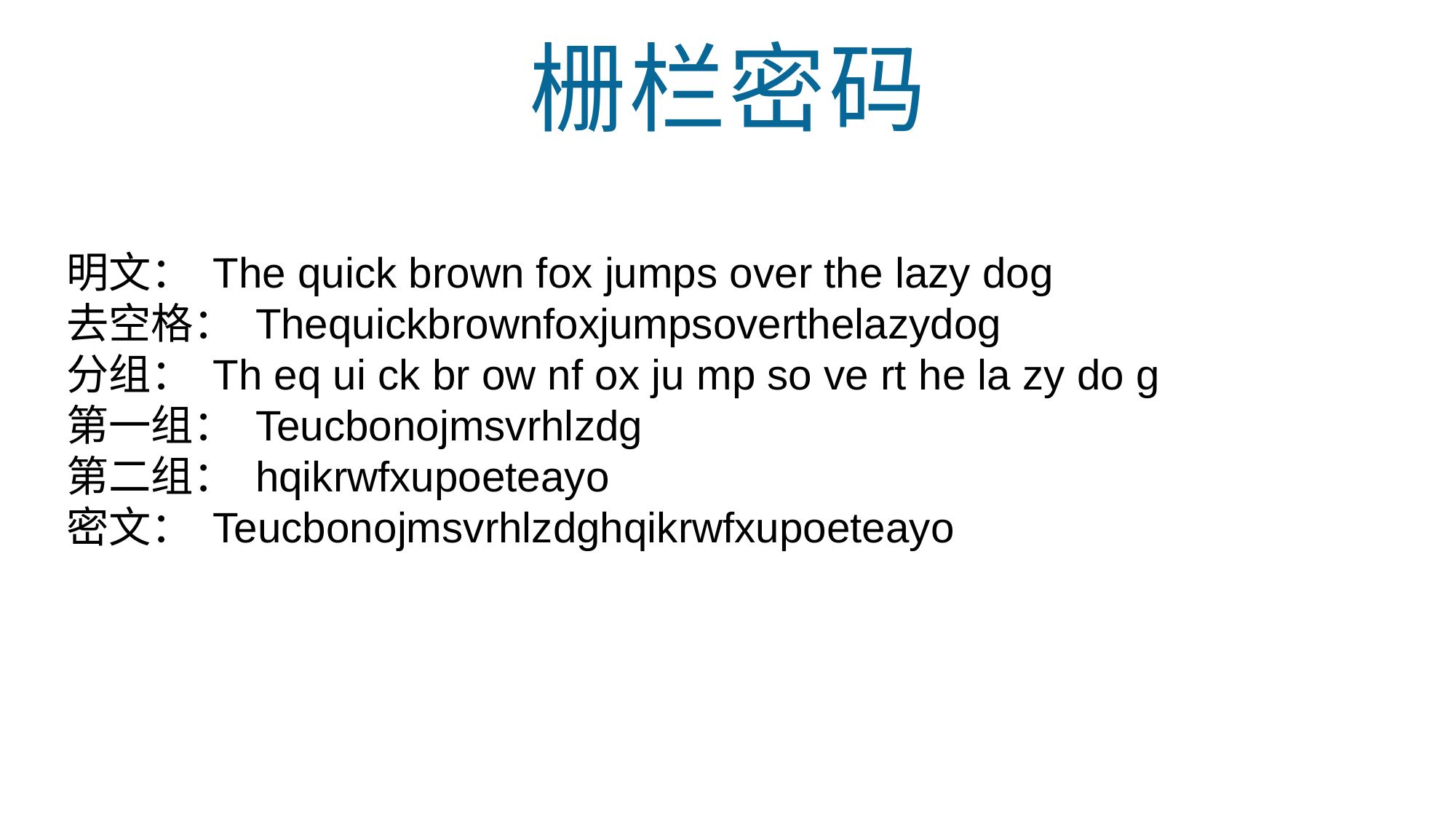

栅栏密码
明文： The quick brown fox jumps over the lazy dog
去空格： Thequickbrownfoxjumpsoverthelazydog
分组： Th eq ui ck br ow nf ox ju mp so ve rt he la zy do g
第一组： Teucbonojmsvrhlzdg
第二组： hqikrwfxupoeteayo
密文： Teucbonojmsvrhlzdghqikrwfxupoeteayo